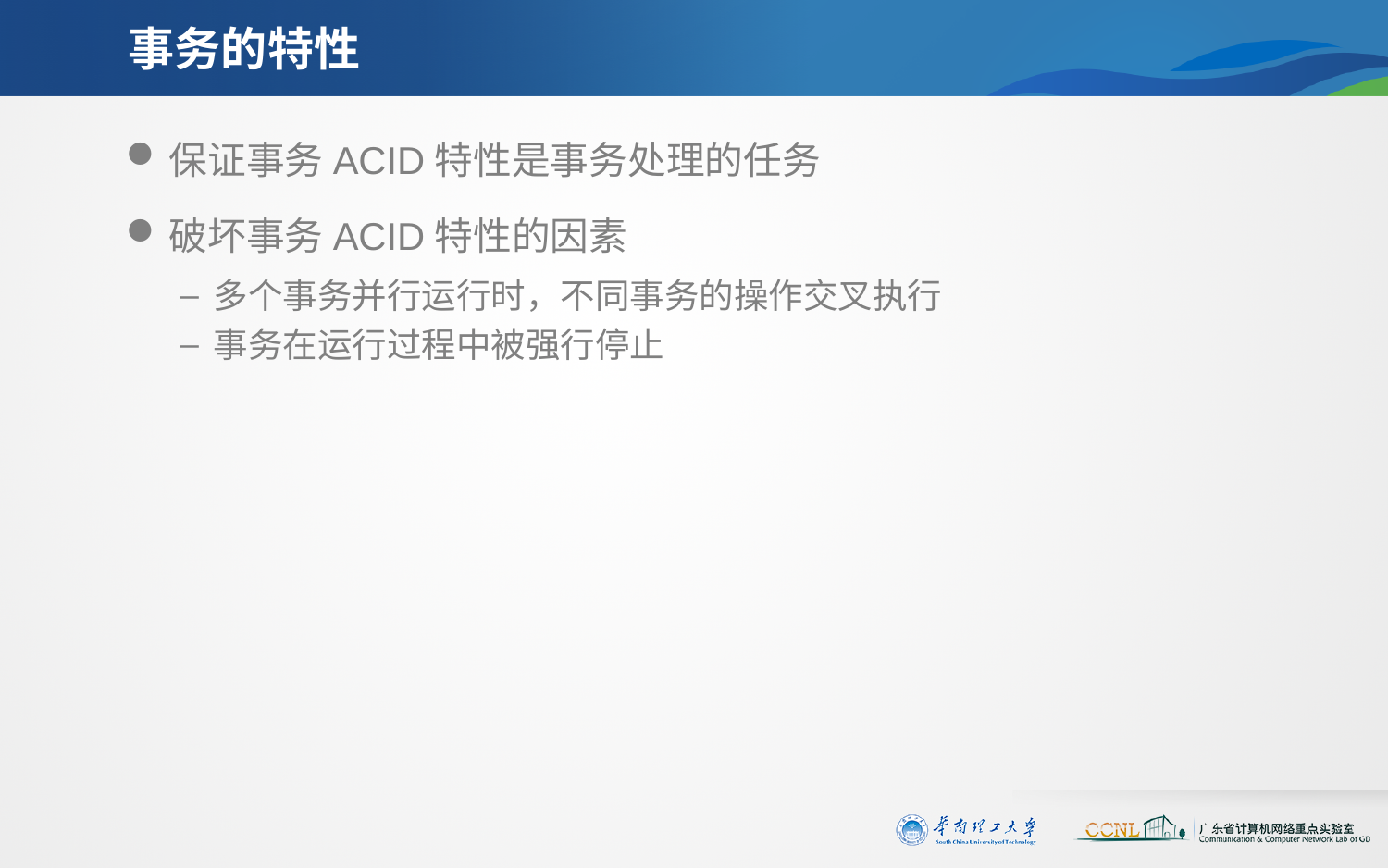

# 事务的特性
保证事务ACID特性是事务处理的任务
破坏事务ACID特性的因素
多个事务并行运行时，不同事务的操作交叉执行
事务在运行过程中被强行停止